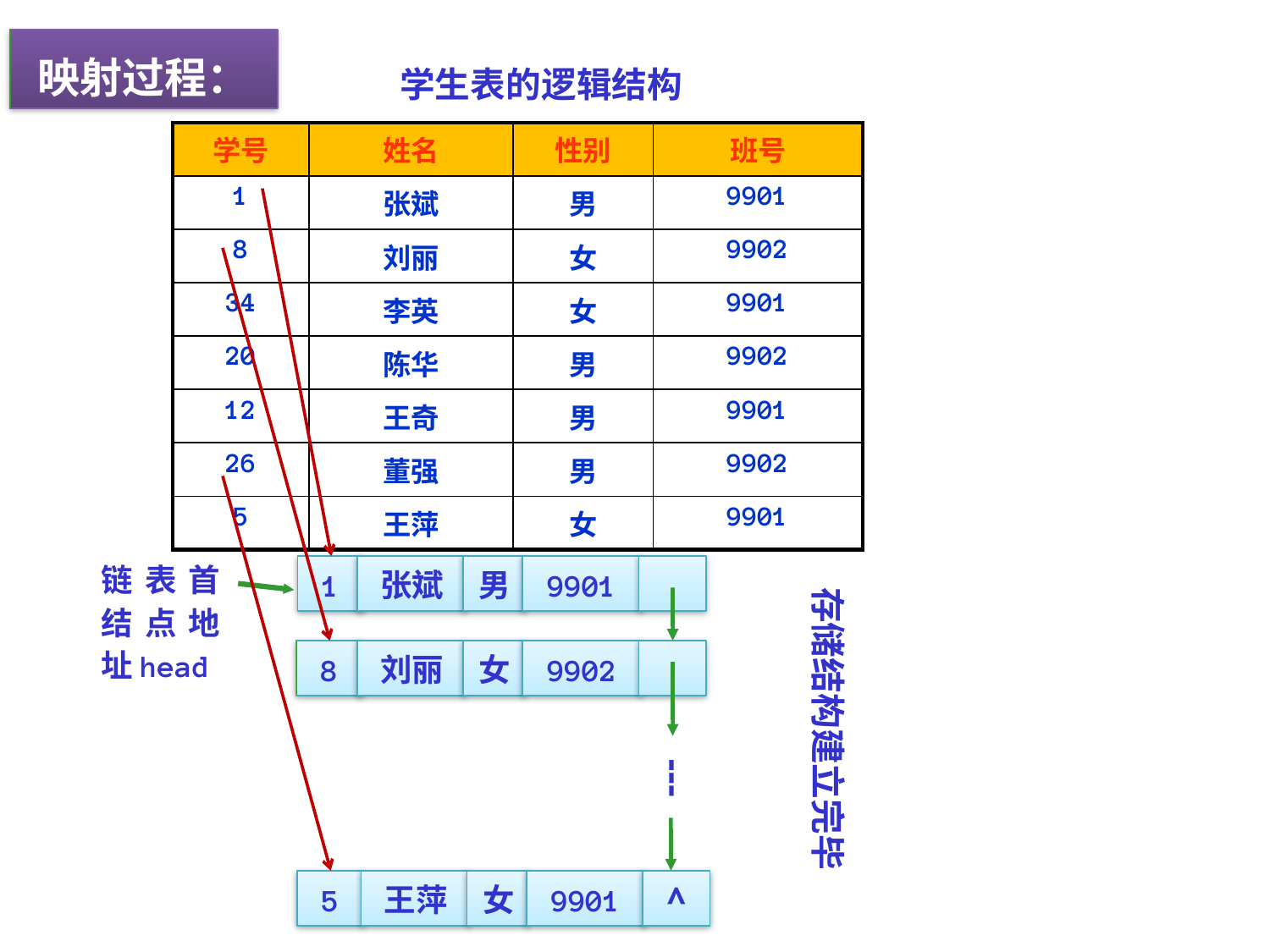

映射过程：
学生表的逻辑结构
| 学号 | 姓名 | 性别 | 班号 |
| --- | --- | --- | --- |
| 1 | 张斌 | 男 | 9901 |
| 8 | 刘丽 | 女 | 9902 |
| 34 | 李英 | 女 | 9901 |
| 20 | 陈华 | 男 | 9902 |
| 12 | 王奇 | 男 | 9901 |
| 26 | 董强 | 男 | 9902 |
| 5 | 王萍 | 女 | 9901 |
链表首结点地址head

1
张斌
男
9901

存储结构建立完毕

8
刘丽
女
9902

┇

5
王萍
女
9901
∧